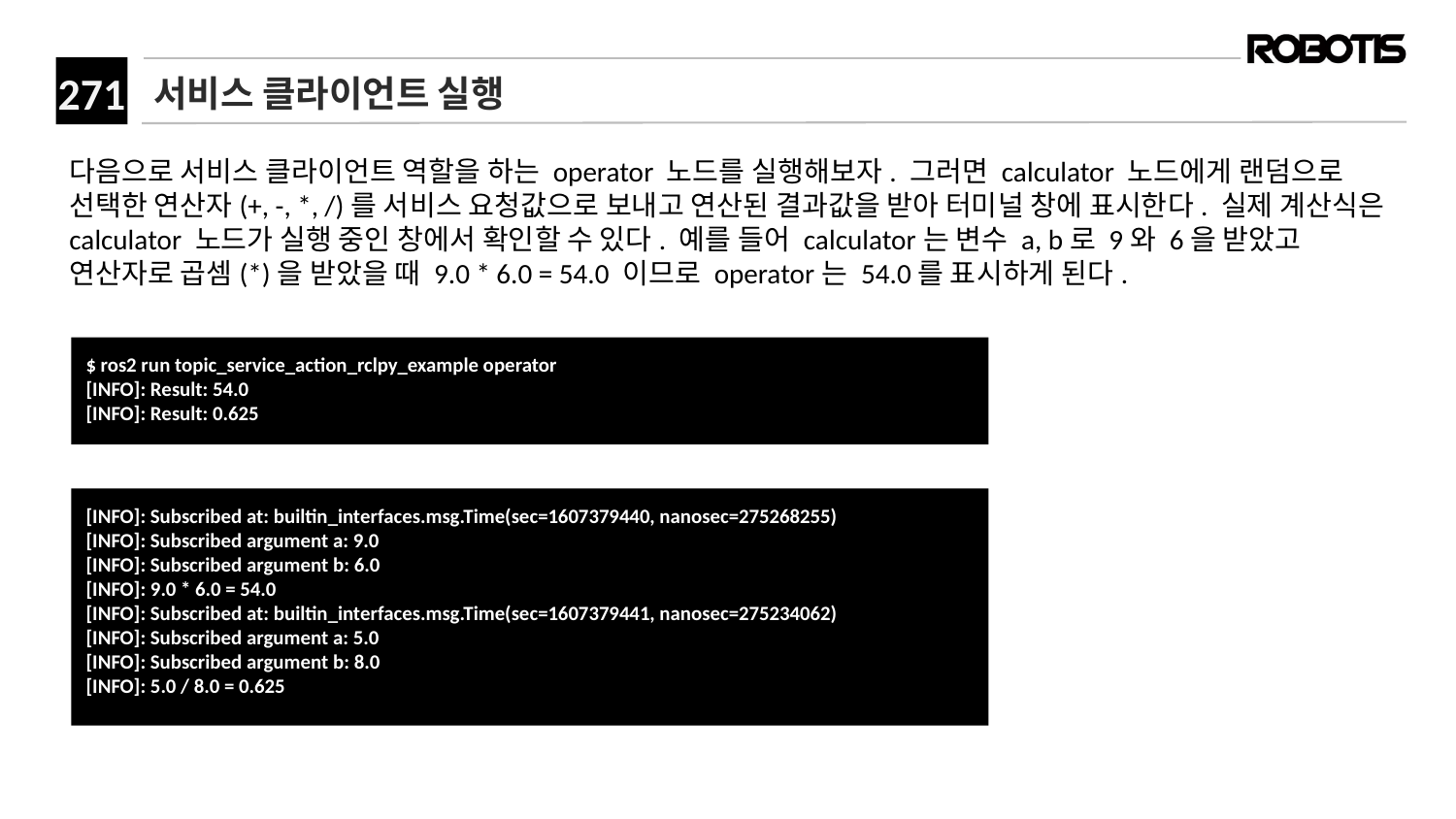

# 서비스 클라이언트 실행
다음으로 서비스 클라이언트 역할을 하는 operator 노드를 실행해보자. 그러면 calculator 노드에게 랜덤으로 선택한 연산자(+, -, *, /)를 서비스 요청값으로 보내고 연산된 결과값을 받아 터미널 창에 표시한다. 실제 계산식은 calculator 노드가 실행 중인 창에서 확인할 수 있다. 예를 들어 calculator는 변수 a, b로 9와 6을 받았고 연산자로 곱셈(*)을 받았을 때 9.0 * 6.0 = 54.0 이므로 operator는 54.0를 표시하게 된다.
$ ros2 run topic_service_action_rclpy_example operator
[INFO]: Result: 54.0
[INFO]: Result: 0.625

[INFO]: Subscribed at: builtin_interfaces.msg.Time(sec=1607379440, nanosec=275268255)
[INFO]: Subscribed argument a: 9.0
[INFO]: Subscribed argument b: 6.0
[INFO]: 9.0 * 6.0 = 54.0
[INFO]: Subscribed at: builtin_interfaces.msg.Time(sec=1607379441, nanosec=275234062)
[INFO]: Subscribed argument a: 5.0
[INFO]: Subscribed argument b: 8.0
[INFO]: 5.0 / 8.0 = 0.625